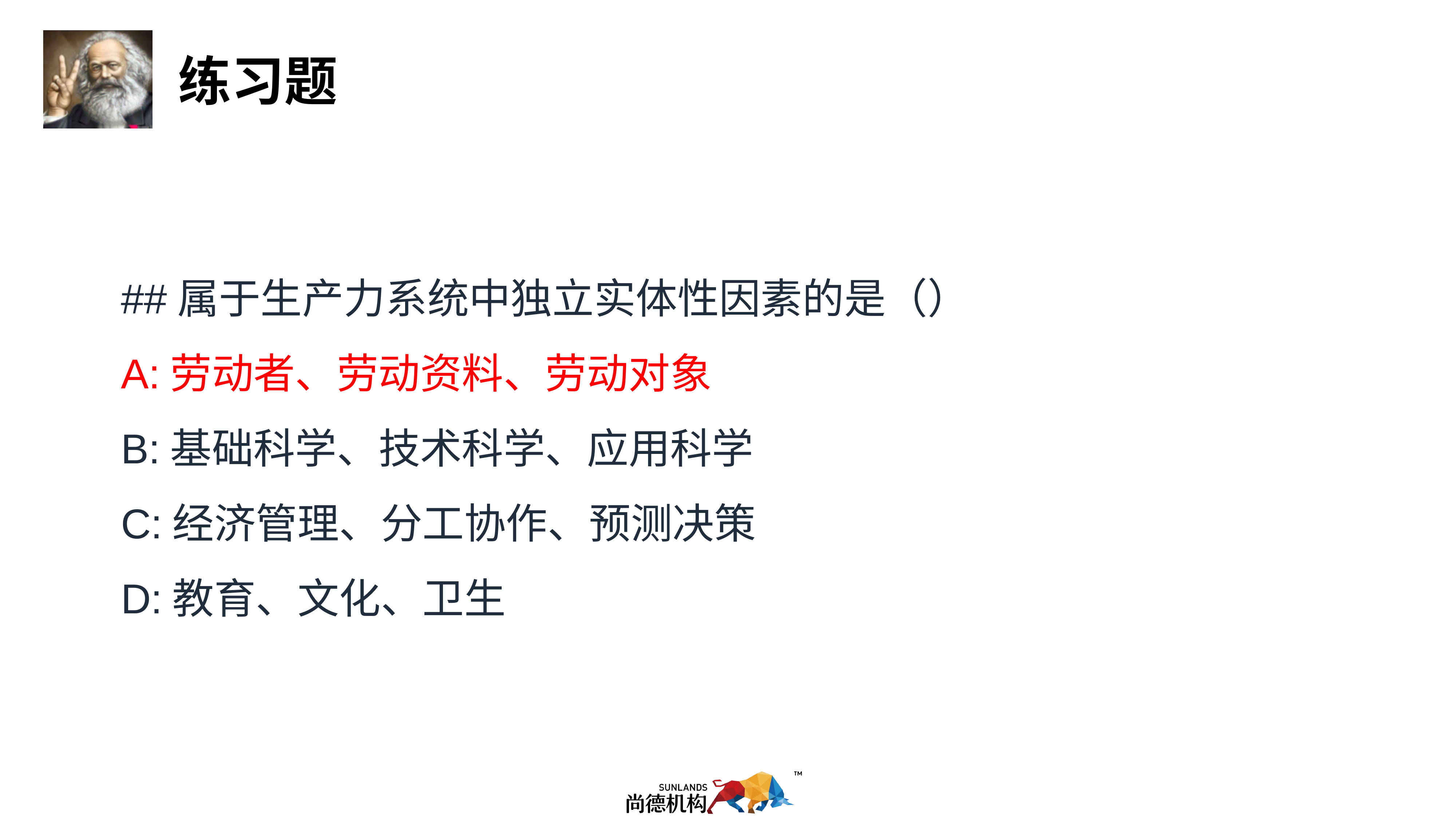

##属于生产力系统中独立实体性因素的是（）
A:劳动者、劳动资料、劳动对象
B:基础科学、技术科学、应用科学
C:经济管理、分工协作、预测决策
D:教育、文化、卫生